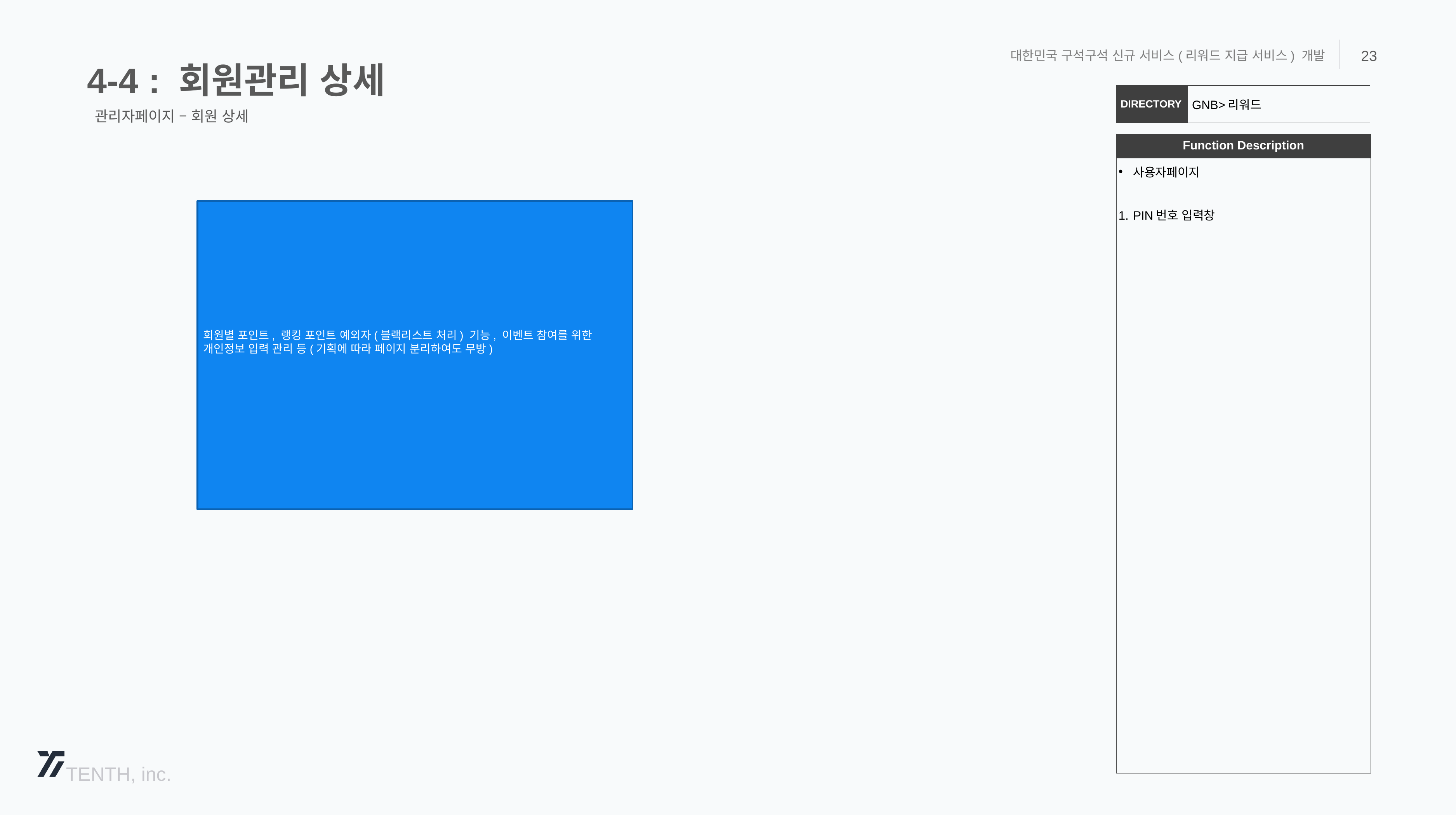

4-4 : 회원관리 상세
대한민국 구석구석 신규 서비스(리워드 지급 서비스) 개발
23
| DIRECTORY | GNB>리워드 |
| --- | --- |
관리자페이지 – 회원 상세
| Function Description |
| --- |
| 사용자페이지 PIN번호 입력창 |
회원별 포인트, 랭킹 포인트 예외자(블랙리스트 처리) 기능, 이벤트 참여를 위한 개인정보 입력 관리 등(기획에 따라 페이지 분리하여도 무방)